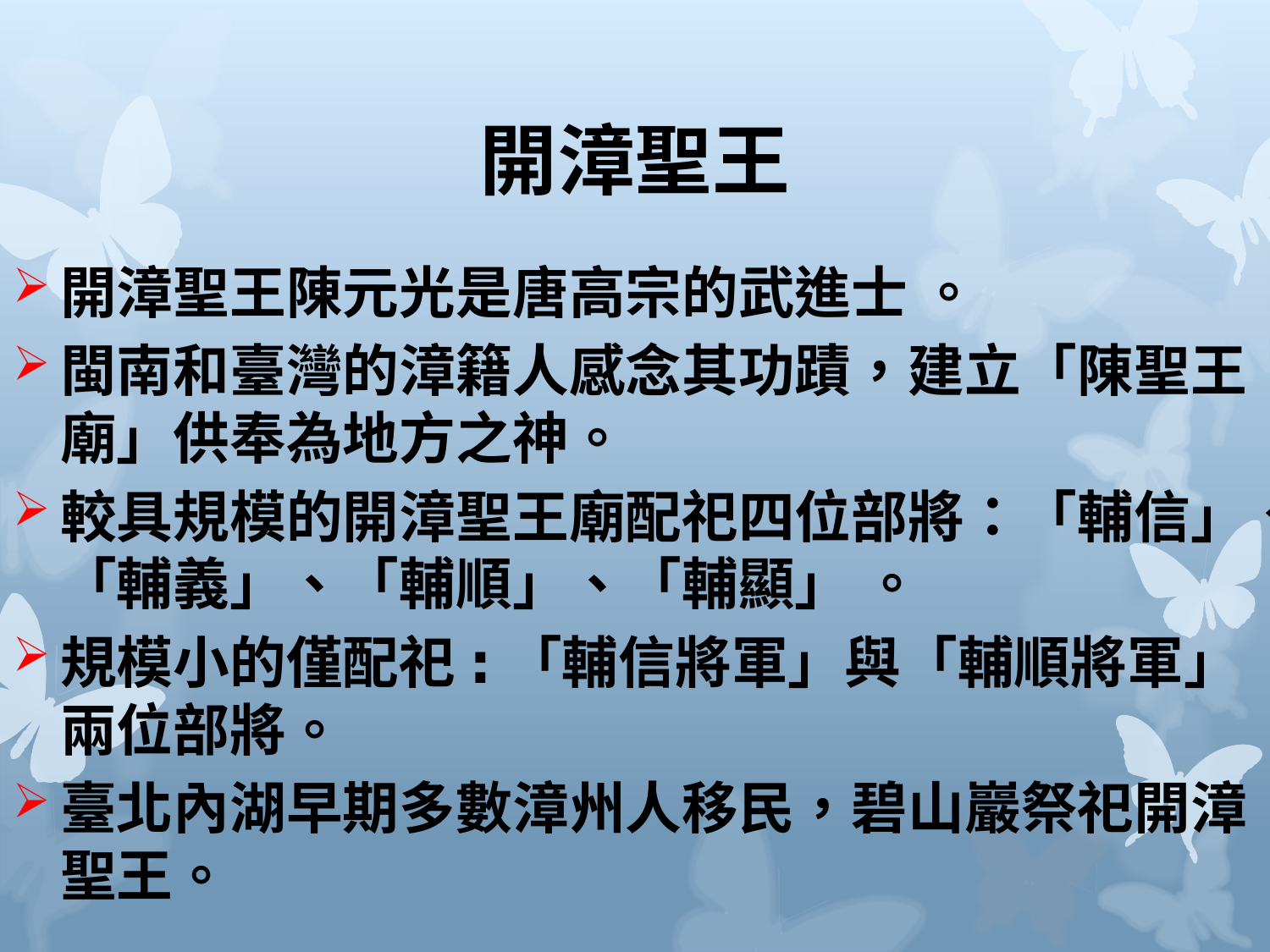

# 開漳聖王
開漳聖王陳元光是唐高宗的武進士 。
閩南和臺灣的漳籍人感念其功蹟，建立「陳聖王廟」供奉為地方之神。
較具規模的開漳聖王廟配祀四位部將：「輔信」、「輔義」、「輔順」、「輔顯」 。
規模小的僅配祀:「輔信將軍」與「輔順將軍」兩位部將。
臺北內湖早期多數漳州人移民，碧山巖祭祀開漳聖王。